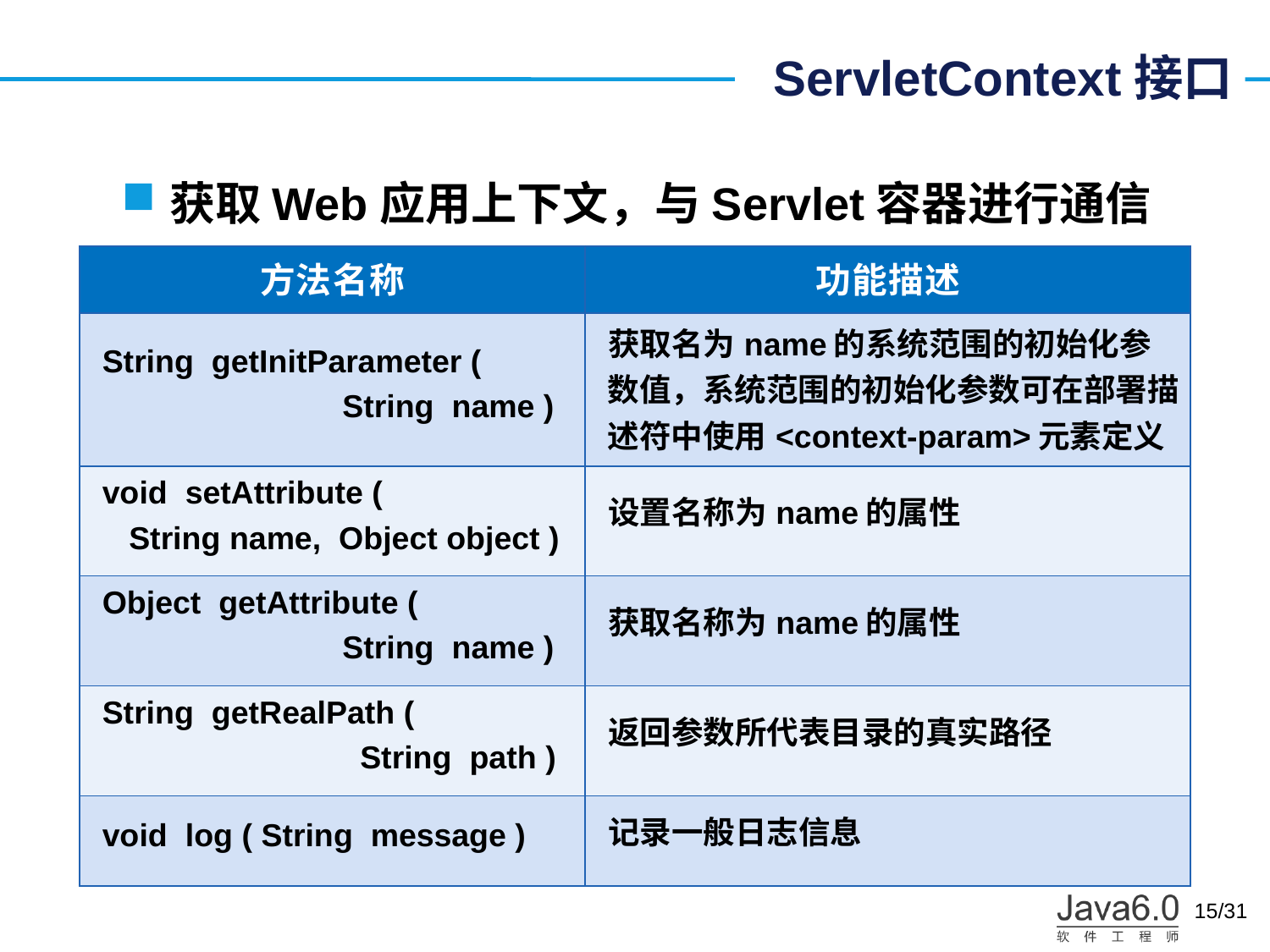

# ServletContext接口
获取Web应用上下文，与Servlet容器进行通信
| 方法名称 | 功能描述 |
| --- | --- |
| String getInitParameter ( String name ) | 获取名为name的系统范围的初始化参数值，系统范围的初始化参数可在部署描述符中使用<context-param>元素定义 |
| void setAttribute ( String name, Object object ) | 设置名称为name的属性 |
| Object getAttribute ( String name ) | 获取名称为name的属性 |
| String getRealPath ( String  path ) | 返回参数所代表目录的真实路径 |
| void log ( String message ) | 记录一般日志信息 |
15/31